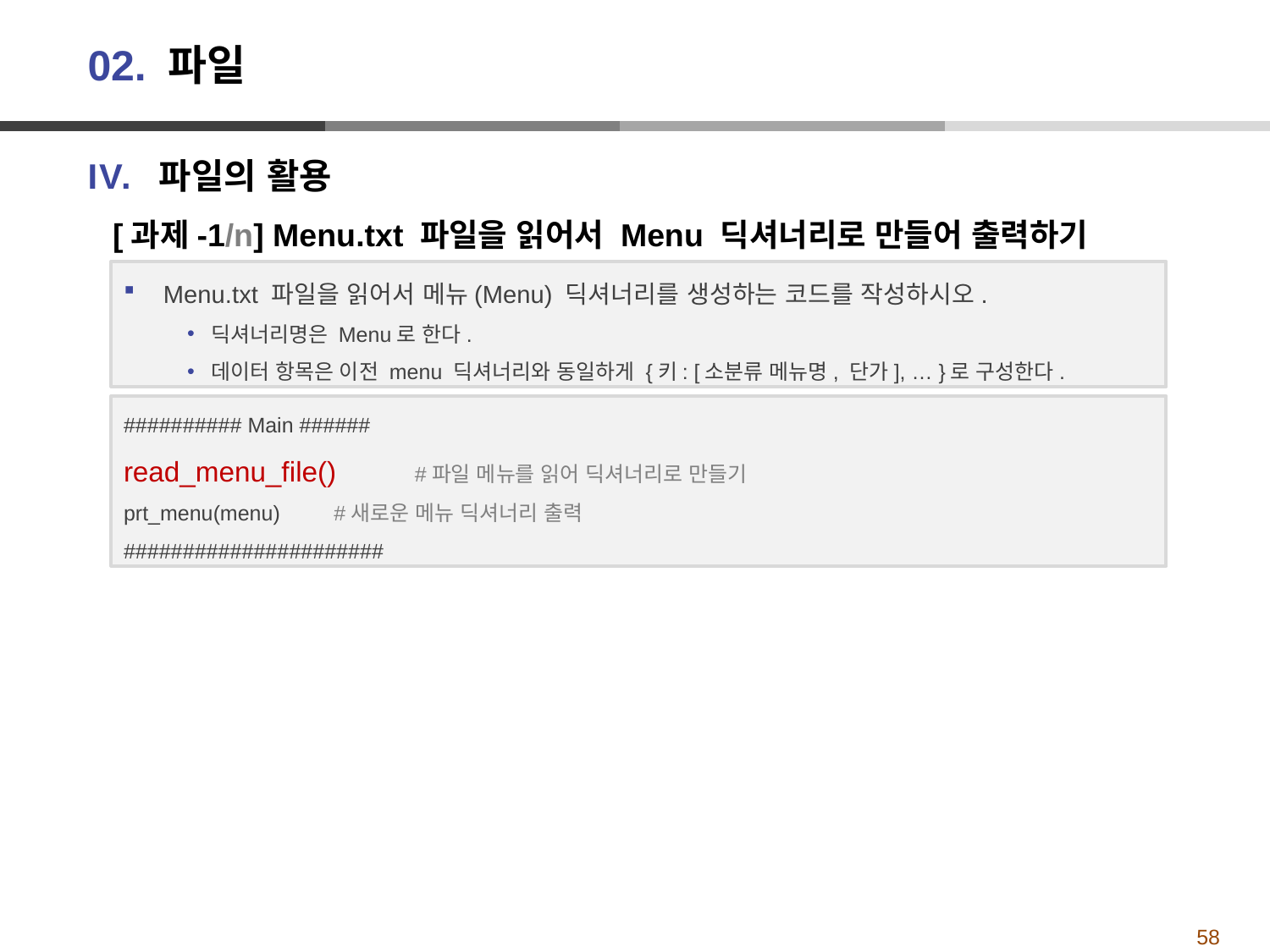

# 02. 파일
파일의 활용
[과제-1/n] Menu.txt 파일을 읽어서 Menu 딕셔너리로 만들어 출력하기
Menu.txt 파일을 읽어서 메뉴(Menu) 딕셔너리를 생성하는 코드를 작성하시오.
딕셔너리명은 Menu로 한다.
데이터 항목은 이전 menu 딕셔너리와 동일하게 {키: [소분류 메뉴명, 단가], … }로 구성한다.
########## Main ######
read_menu_file()          #파일 메뉴를 읽어 딕셔너리로 만들기
prt_menu(menu)         #새로운 메뉴 딕셔너리 출력
######################